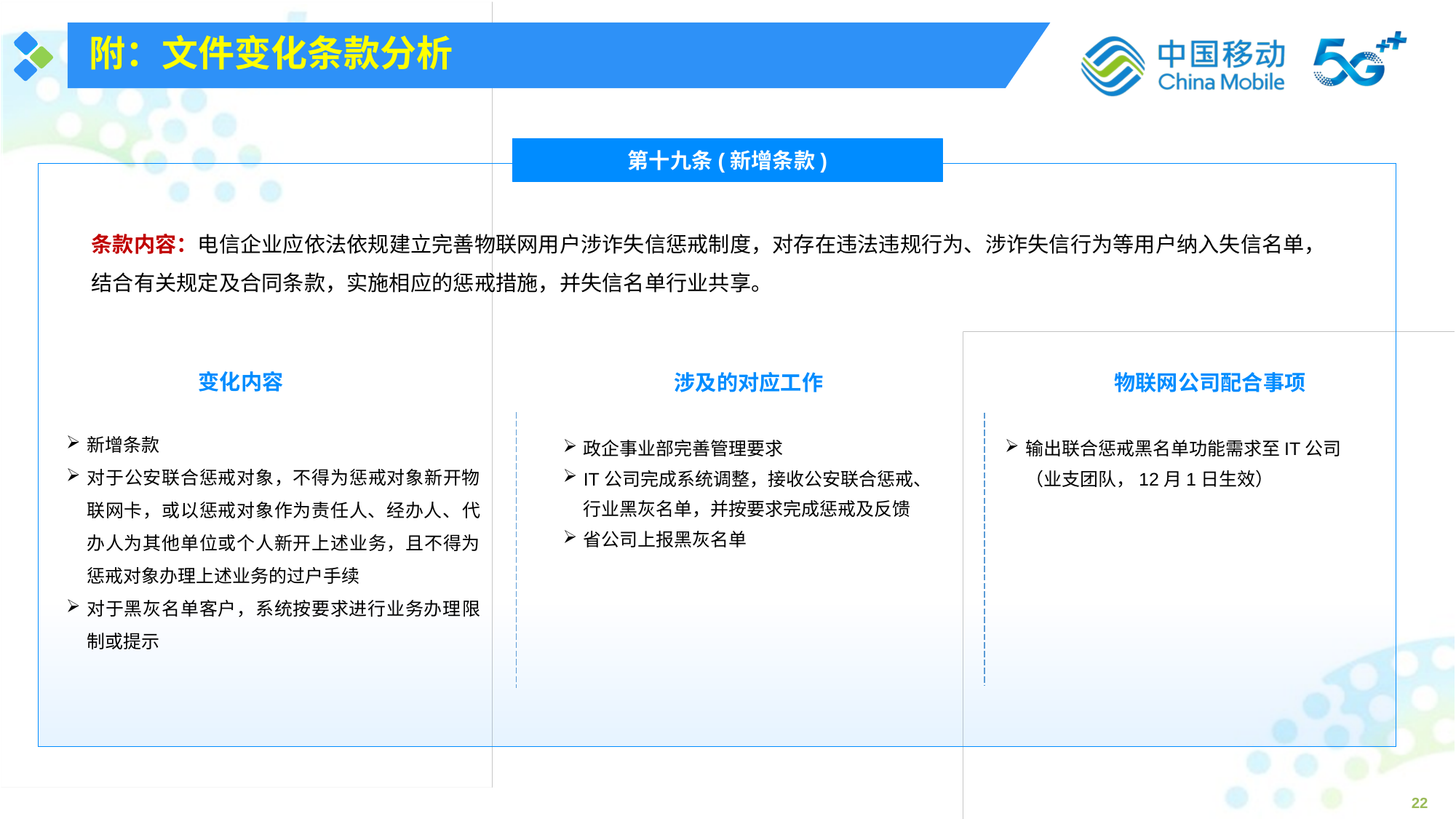

附：文件变化条款分析

第十九条(新增条款)

条款内容：电信企业应依法依规建立完善物联网用户涉诈失信惩戒制度，对存在违法违规行为、涉诈失信行为等用户纳入失信名单，结合有关规定及合同条款，实施相应的惩戒措施，并失信名单行业共享。
变化内容
涉及的对应工作
物联网公司配合事项
新增条款
对于公安联合惩戒对象，不得为惩戒对象新开物联网卡，或以惩戒对象作为责任人、经办人、代办人为其他单位或个人新开上述业务，且不得为惩戒对象办理上述业务的过户手续
对于黑灰名单客户，系统按要求进行业务办理限制或提示
政企事业部完善管理要求
IT公司完成系统调整，接收公安联合惩戒、行业黑灰名单，并按要求完成惩戒及反馈
省公司上报黑灰名单
输出联合惩戒黑名单功能需求至IT公司（业支团队，12月1日生效）